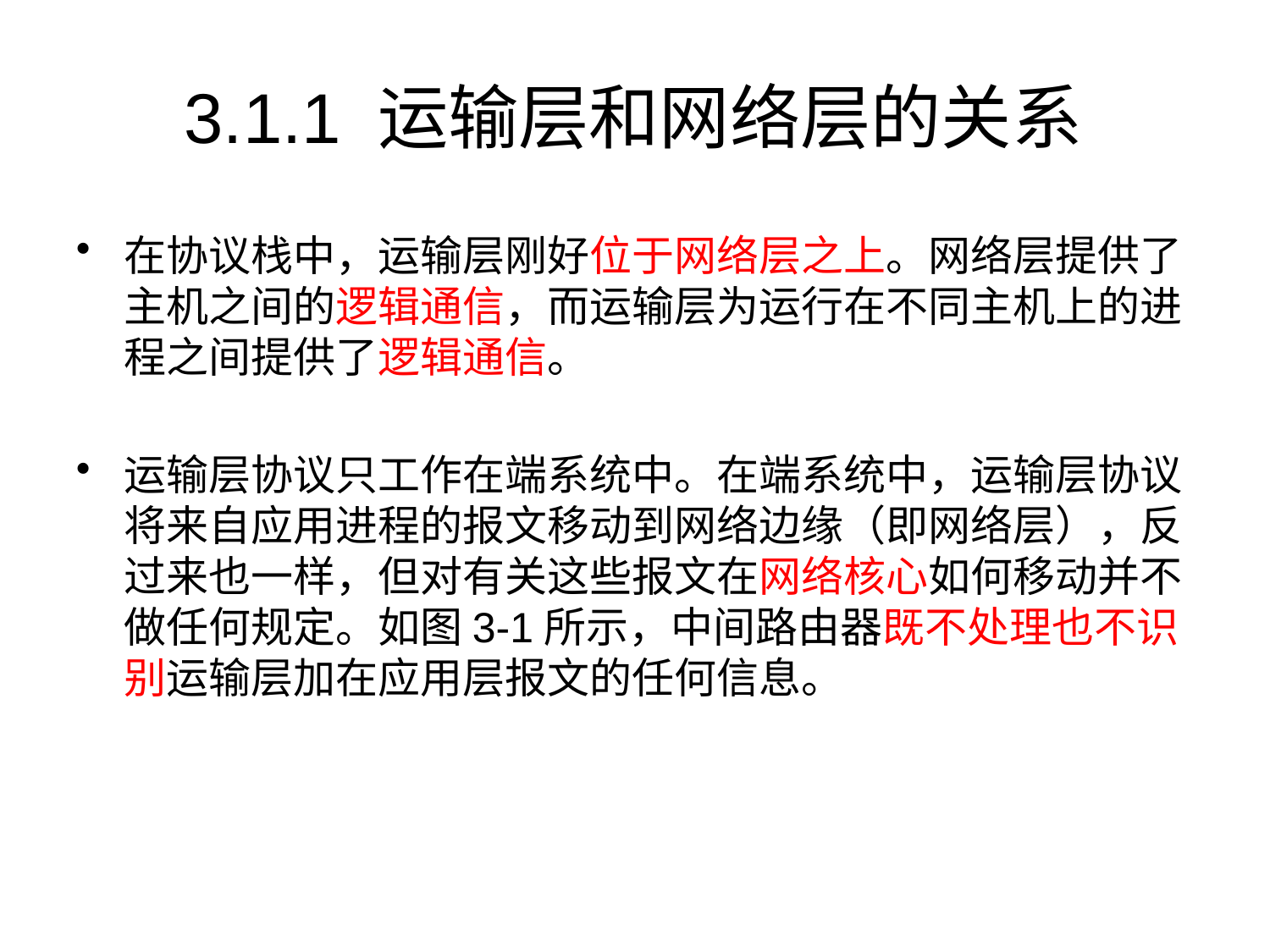

# 3.1.1 运输层和网络层的关系
在协议栈中，运输层刚好位于网络层之上。网络层提供了主机之间的逻辑通信，而运输层为运行在不同主机上的进程之间提供了逻辑通信。

运输层协议只工作在端系统中。在端系统中，运输层协议将来自应用进程的报文移动到网络边缘（即网络层），反过来也一样，但对有关这些报文在网络核心如何移动并不做任何规定。如图3-1所示，中间路由器既不处理也不识别运输层加在应用层报文的任何信息。